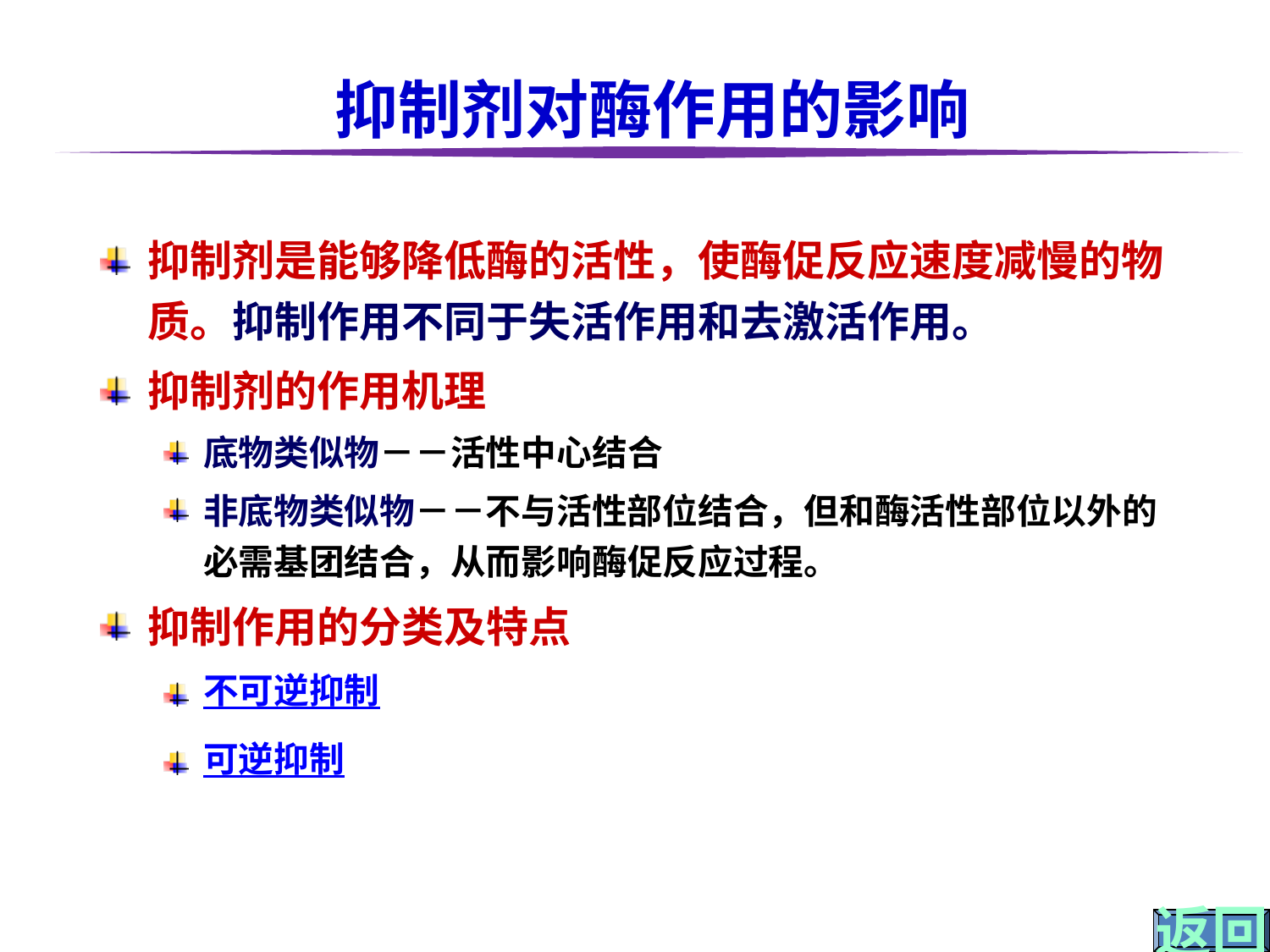

# 抑制剂对酶作用的影响
抑制剂是能够降低酶的活性，使酶促反应速度减慢的物质。抑制作用不同于失活作用和去激活作用。
抑制剂的作用机理
底物类似物－－活性中心结合
非底物类似物－－不与活性部位结合，但和酶活性部位以外的必需基团结合，从而影响酶促反应过程。
抑制作用的分类及特点
不可逆抑制
可逆抑制
返回